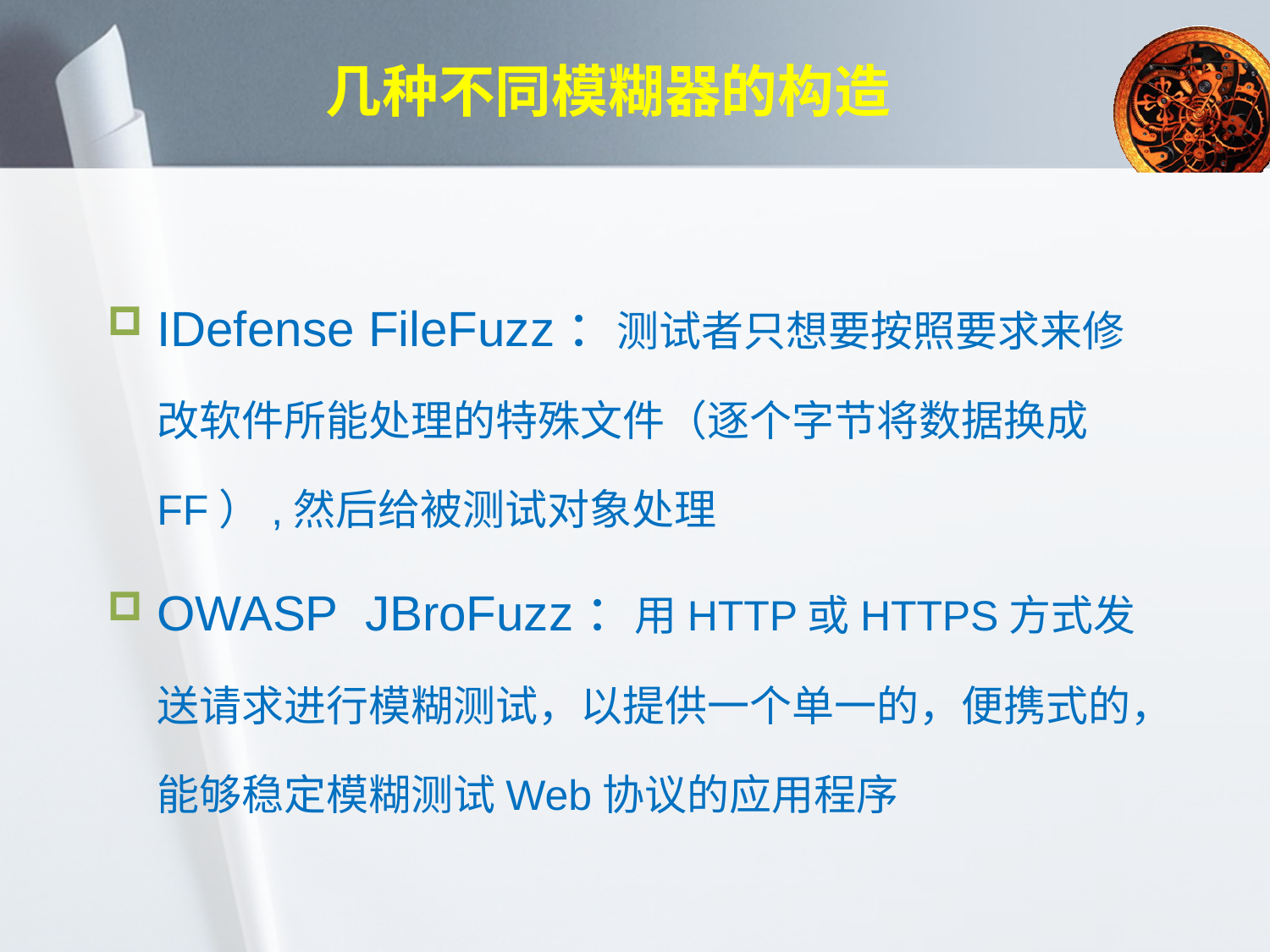

# 几种不同模糊器的构造
IDefense FileFuzz：测试者只想要按照要求来修改软件所能处理的特殊文件（逐个字节将数据换成FF）,然后给被测试对象处理
OWASP  JBroFuzz：用HTTP或HTTPS方式发送请求进行模糊测试，以提供一个单一的，便携式的，能够稳定模糊测试Web协议的应用程序
127